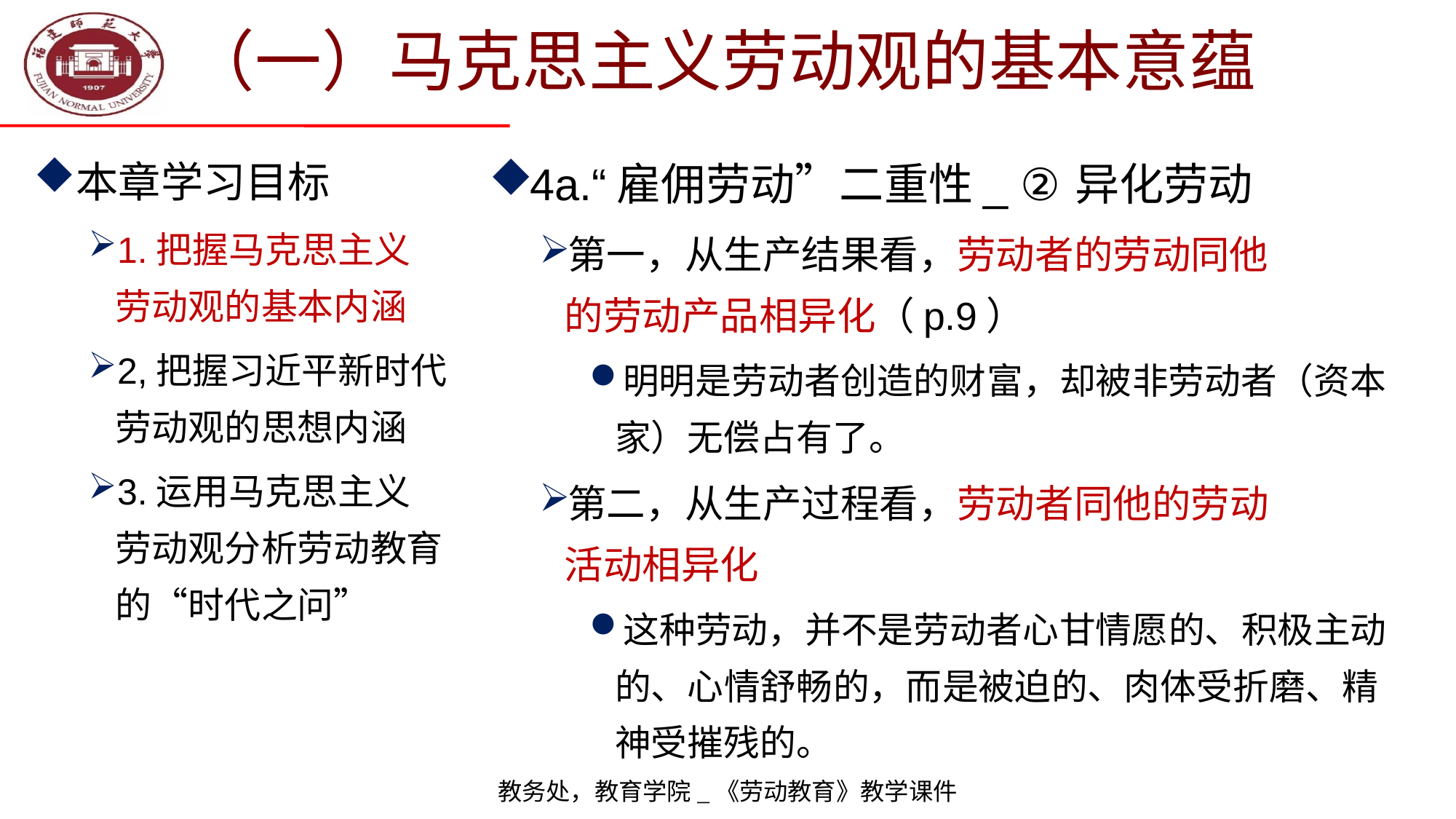

# （一）马克思主义劳动观的基本意蕴
本章学习目标
1.把握马克思主义
劳动观的基本内涵
2,把握习近平新时代劳动观的思想内涵
3.运用马克思主义
劳动观分析劳动教育的“时代之问”
4a.“雇佣劳动”二重性_ ②异化劳动
第一，从生产结果看，劳动者的劳动同他
的劳动产品相异化（p.9）
明明是劳动者创造的财富，却被非劳动者（资本家）无偿占有了。
第二，从生产过程看，劳动者同他的劳动
活动相异化
这种劳动，并不是劳动者心甘情愿的、积极主动的、心情舒畅的，而是被迫的、肉体受折磨、精神受摧残的。